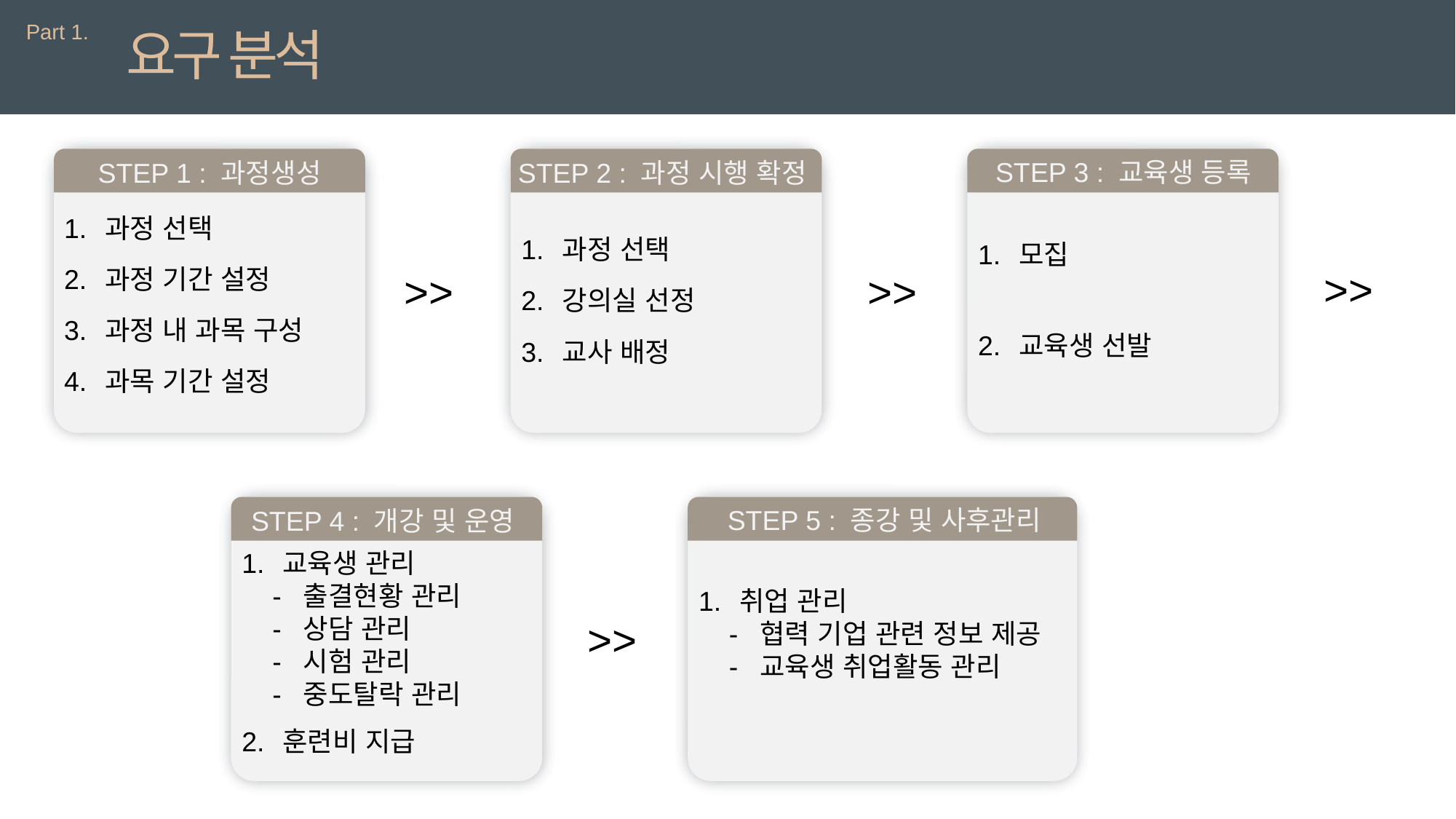

Part 1.
요구 분석

STEP 3 : 교육생 등록
STEP 1 : 과정생성
STEP 2 : 과정 시행 확정
과정 선택

과정 기간 설정

과정 내 과목 구성

과목 기간 설정
과정 선택

강의실 선정

교사 배정

모집

교육생 선발
>>
>>
>>

STEP 5 : 종강 및 사후관리
STEP 4 : 개강 및 운영
교육생 관리
    -  출결현황 관리
    -  상담 관리
    -  시험 관리
    -  중도탈락 관리

훈련비 지급
취업 관리
    -  협력 기업 관련 정보 제공
    -  교육생 취업활동 관리
>>